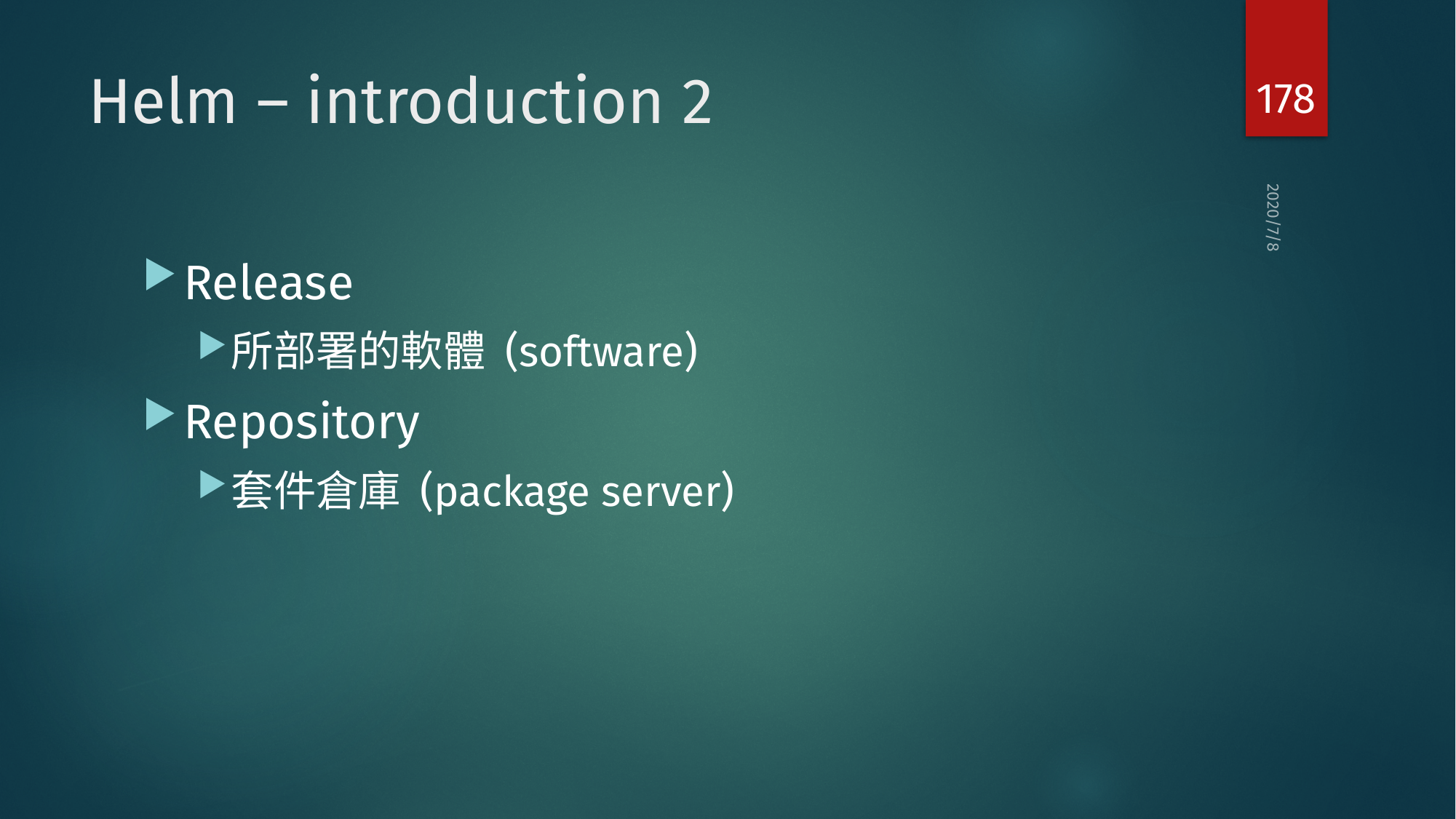

178
# Helm – introduction 2
2020/7/8
Release
所部署的軟體 (software)
Repository
套件倉庫 (package server)